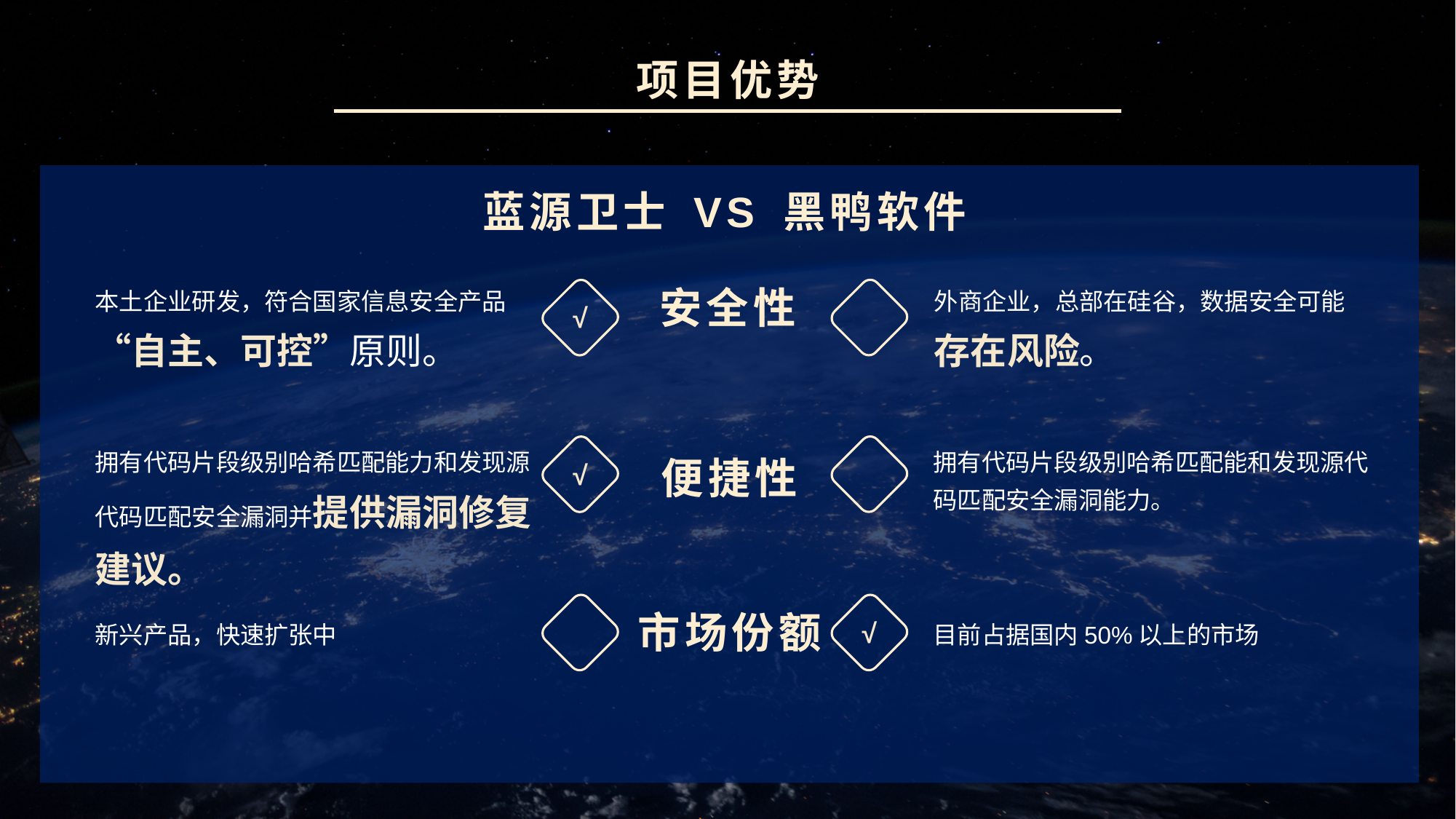

项目优势

蓝源卫士
VS
黑鸭软件
本土企业研发，符合国家信息安全产品“自主、可控”原则。
外商企业，总部在硅谷，数据安全可能存在风险。
安全性

√
拥有代码片段级别哈希匹配能力和发现源代码匹配安全漏洞并提供漏洞修复建议。
拥有代码片段级别哈希匹配能和发现源代码匹配安全漏洞能力。

√
便捷性
市场份额

√
新兴产品，快速扩张中
目前占据国内50%以上的市场